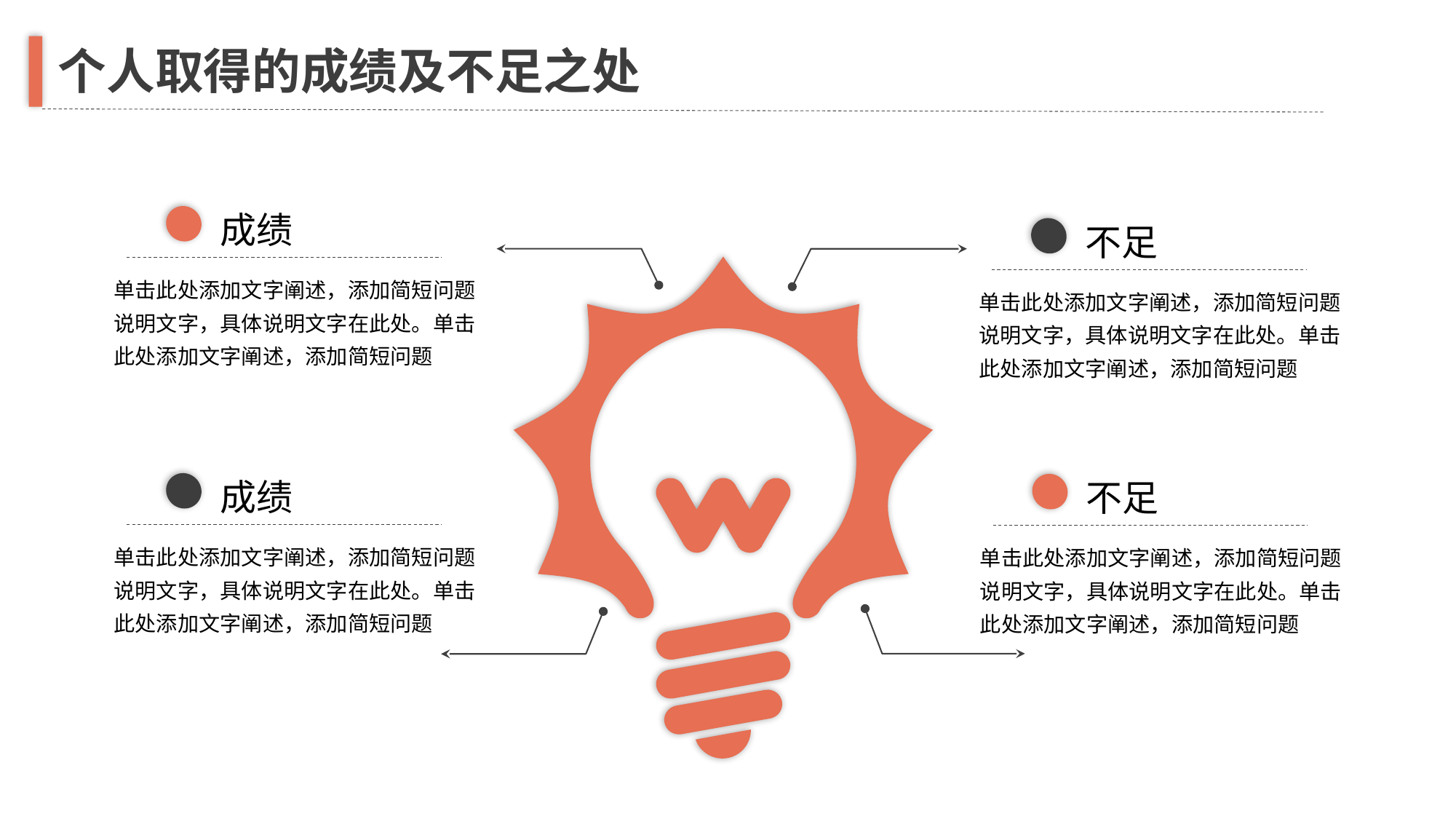

个人取得的成绩及不足之处

成绩
单击此处添加文字阐述，添加简短问题说明文字，具体说明文字在此处。单击此处添加文字阐述，添加简短问题

不足
单击此处添加文字阐述，添加简短问题说明文字，具体说明文字在此处。单击此处添加文字阐述，添加简短问题

成绩
单击此处添加文字阐述，添加简短问题说明文字，具体说明文字在此处。单击此处添加文字阐述，添加简短问题

不足
单击此处添加文字阐述，添加简短问题说明文字，具体说明文字在此处。单击此处添加文字阐述，添加简短问题